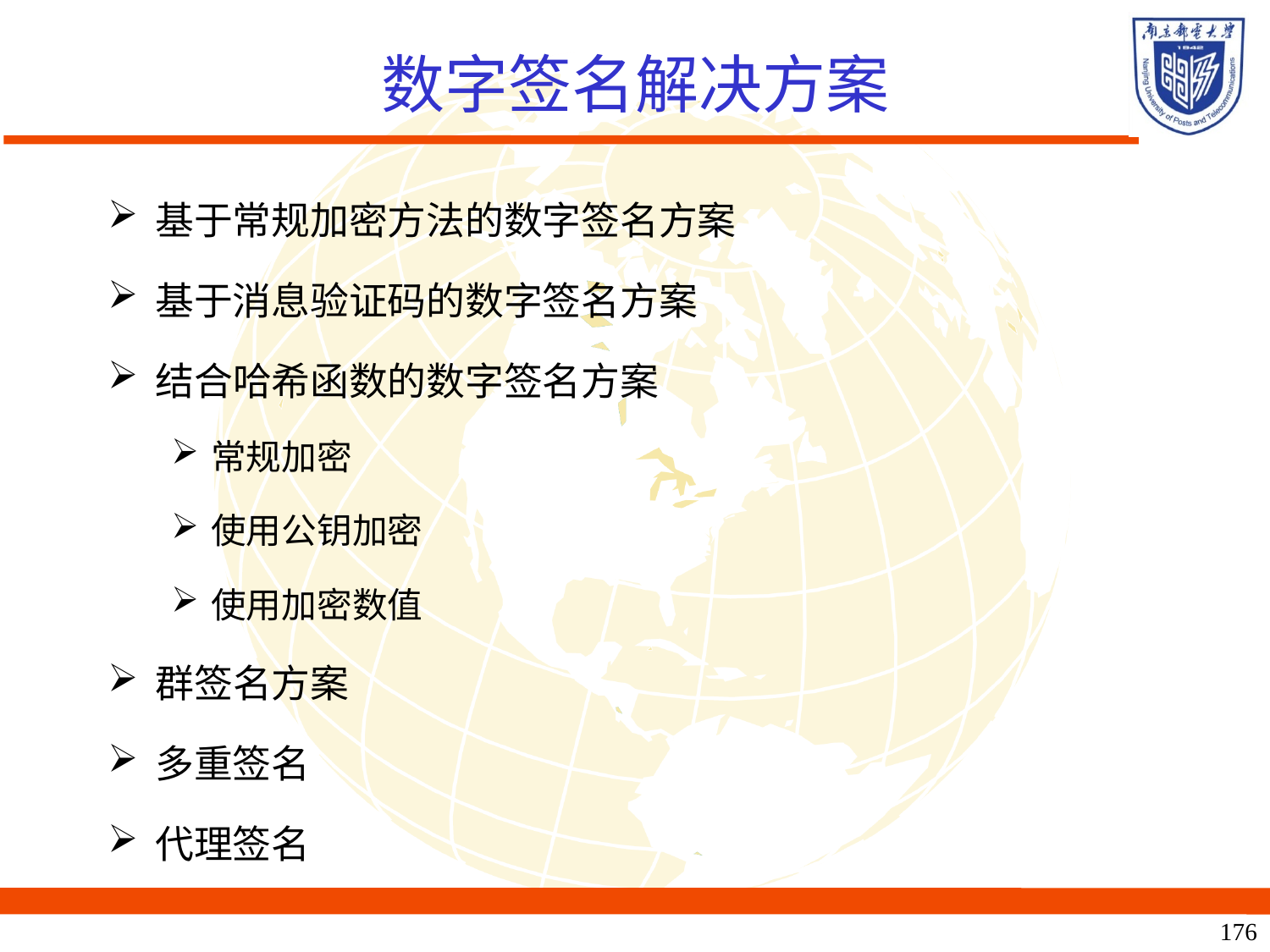

# 数字签名解决方案
基于常规加密方法的数字签名方案
基于消息验证码的数字签名方案
结合哈希函数的数字签名方案
常规加密
使用公钥加密
使用加密数值
群签名方案
多重签名
代理签名

176